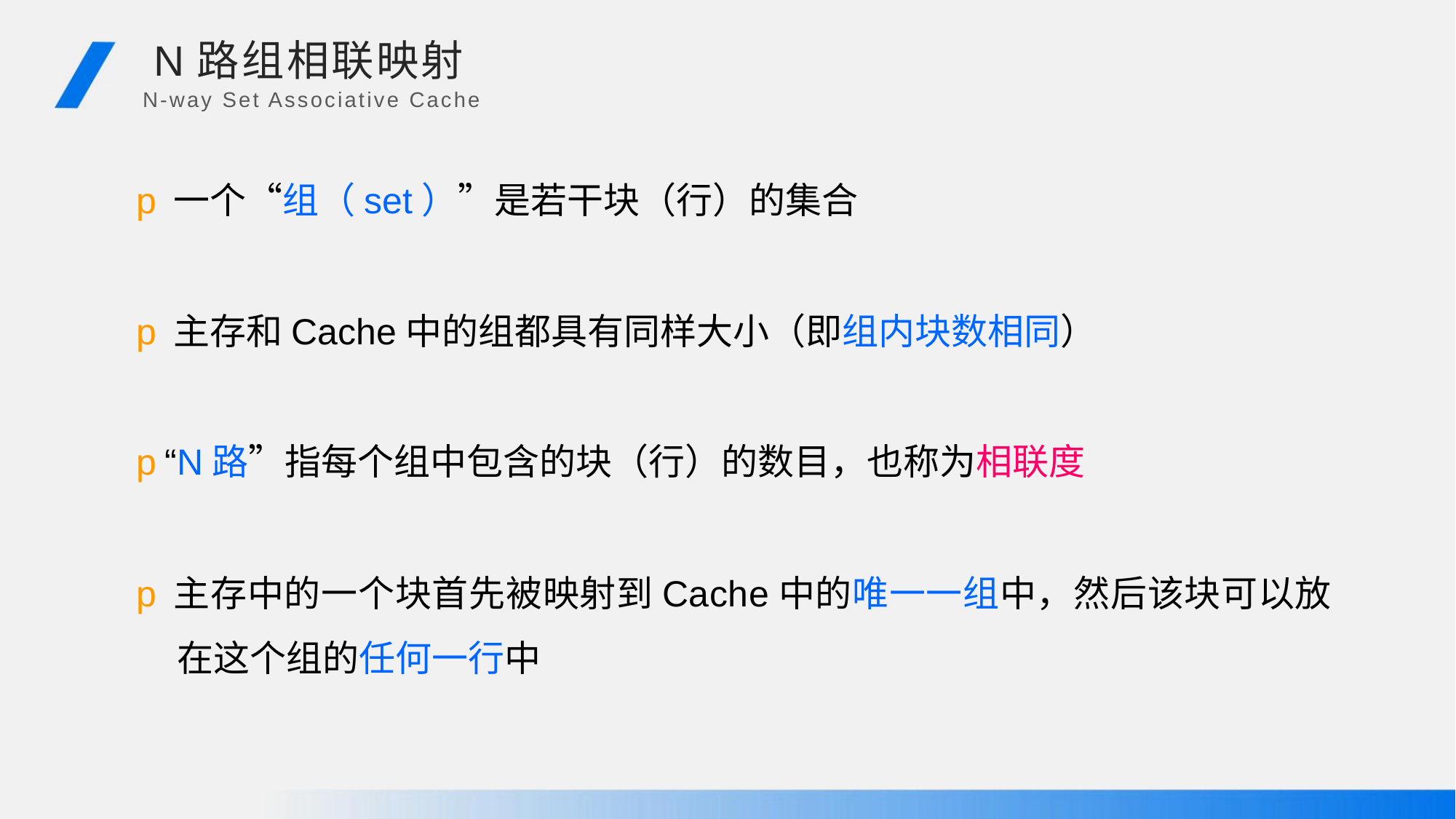

N路组相联映射
N-way Set Associative Cache
p一个“组（set）”是若干块（行）的集合
p主存和Cache中的组都具有同样大小（即组内块数相同）
p“N路”指每个组中包含的块（行）的数目，也称为相联度
p主存中的一个块首先被映射到Cache中的唯一一组中，然后该块可以放
在这个组的任何一行中